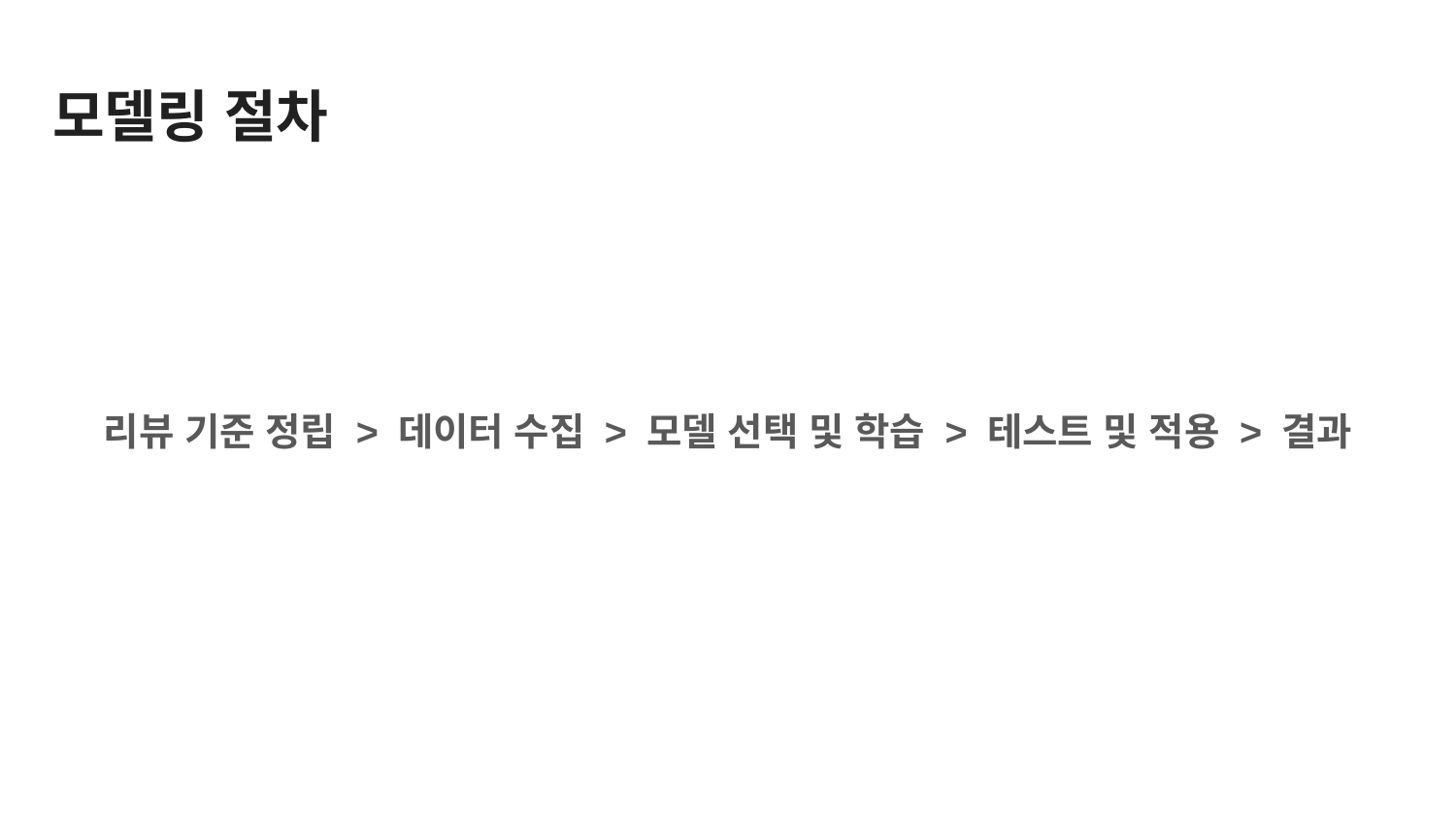

모델링 절차

리뷰 기준 정립 > 데이터 수집 > 모델 선택 및 학습 > 테스트 및 적용 > 결과